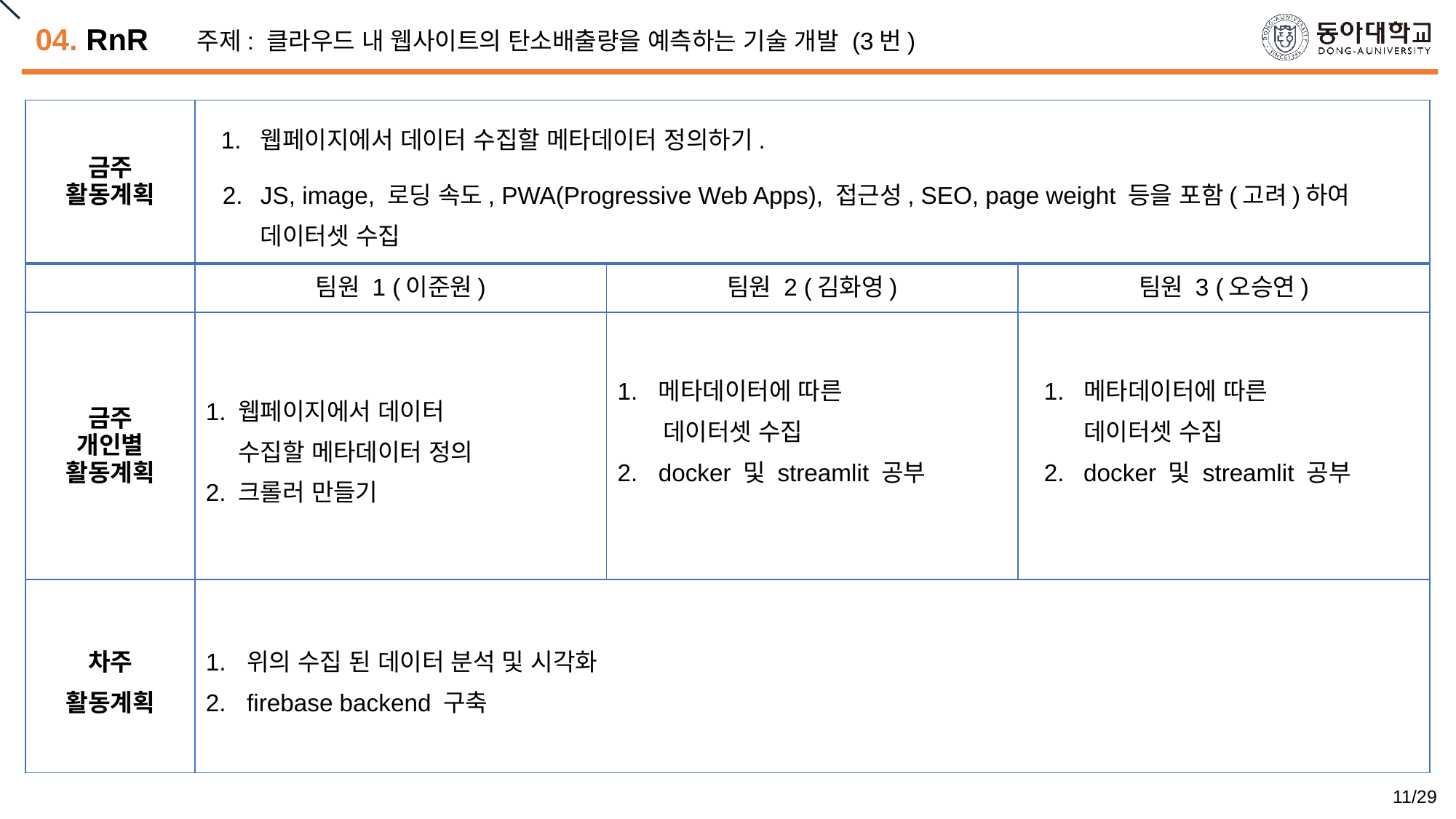

# 04. RnR
주제: 클라우드 내 웹사이트의 탄소배출량을 예측하는 기술 개발 (3번)
| 금주 활동계획 | 웹페이지에서 데이터 수집할 메타데이터 정의하기. JS, image, 로딩 속도, PWA(Progressive Web Apps), 접근성, SEO, page weight 등을 포함(고려)하여 데이터셋 수집 |  |  |
| --- | --- | --- | --- |
|  | 팀원 1 (이준원) | 팀원 2 (김화영) | 팀원 3 (오승연) |
| 금주 개인별 활동계획 | 1. 웹페이지에서 데이터 수집할 메타데이터 정의 2. 크롤러 만들기 | 메타데이터에 따른 데이터셋 수집 docker 및 streamlit 공부 | 메타데이터에 따른 데이터셋 수집 docker 및 streamlit 공부 |
| 차주 활동계획 | 위의 수집 된 데이터 분석 및 시각화 firebase backend 구축 |  |  |